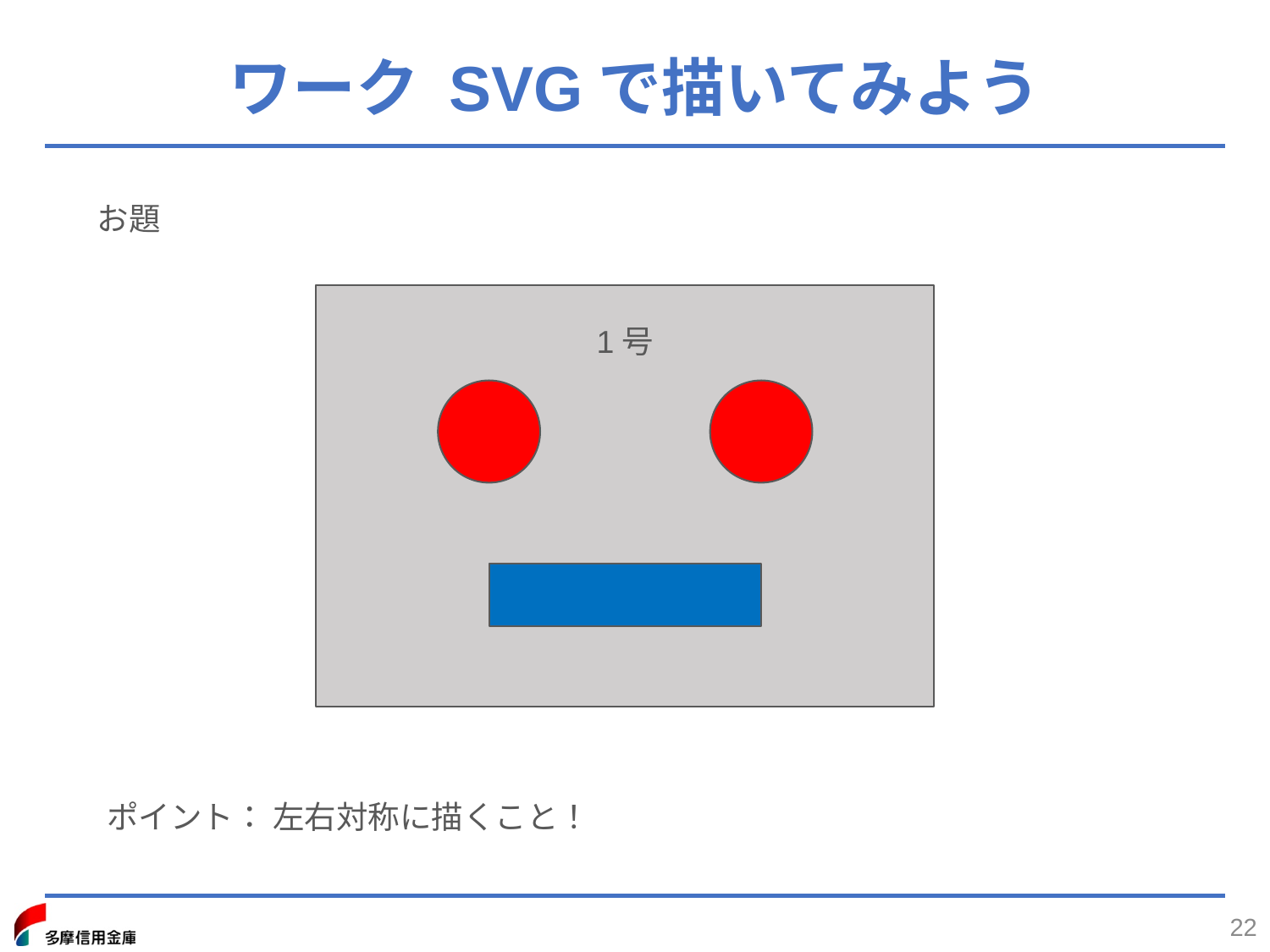

# ワーク SVGで描いてみよう
お題

1号
ポイント： 左右対称に描くこと！
22